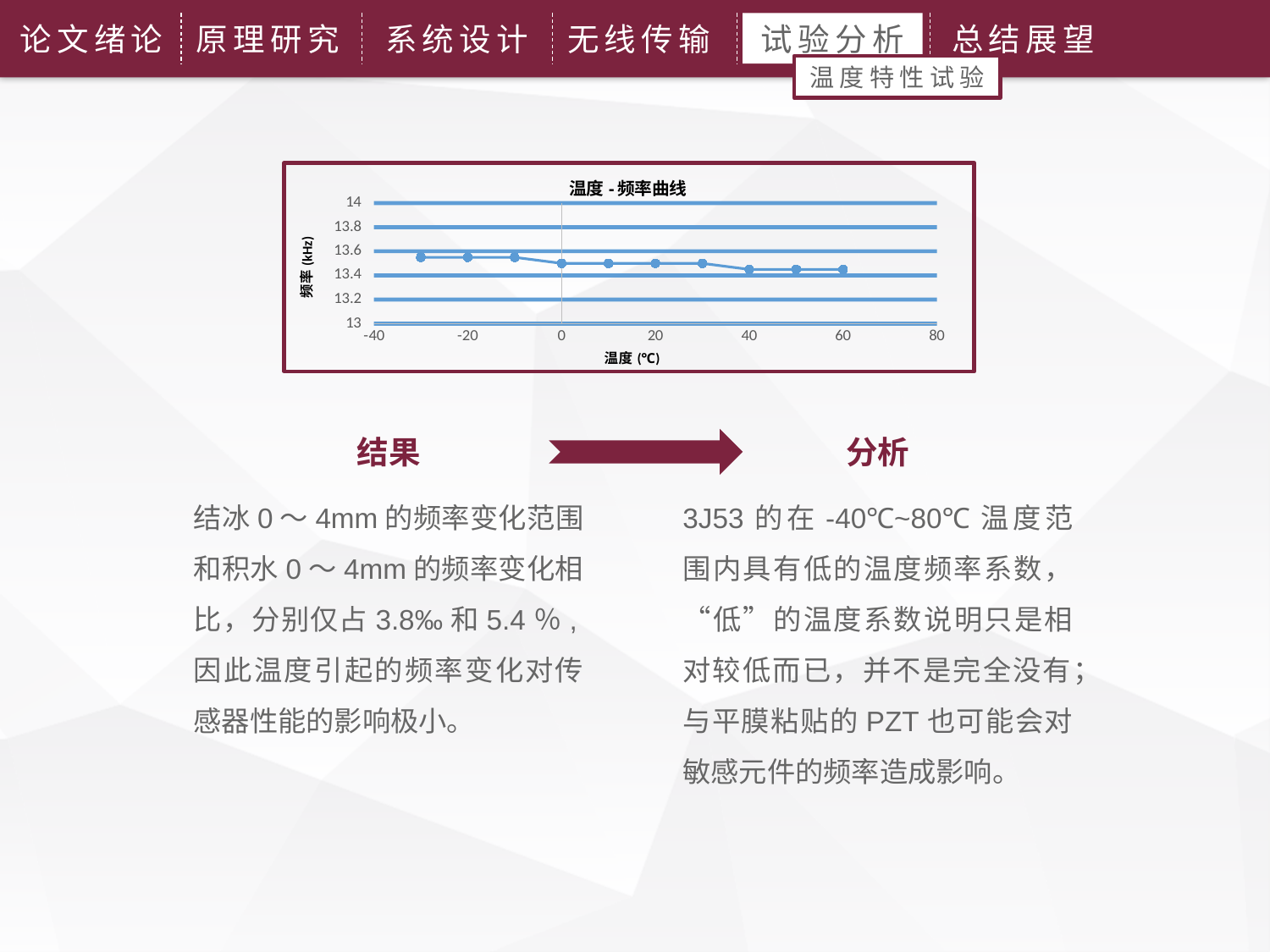

论文绪论
原理研究
系统设计
无线传输
试验分析
总结展望
温度特性试验

### Chart:

| Category |  |
|---|---|
结果
分析

结冰0～4mm的频率变化范围和积水0～4mm的频率变化相比，分别仅占3.8‰和5.4％,因此温度引起的频率变化对传感器性能的影响极小。
3J53的在-40℃~80℃温度范围内具有低的温度频率系数，“低”的温度系数说明只是相对较低而已，并不是完全没有；与平膜粘贴的PZT也可能会对敏感元件的频率造成影响。